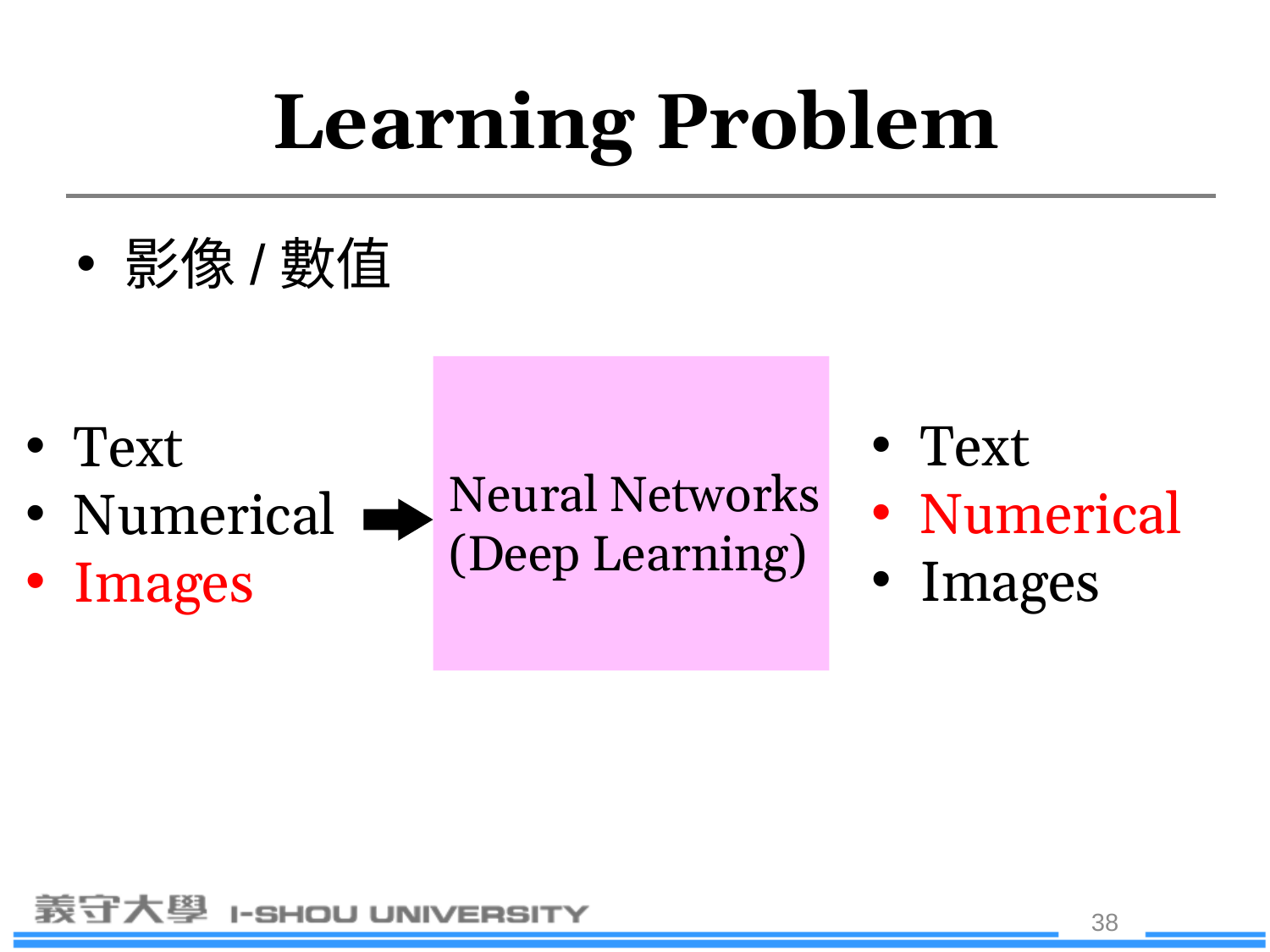

# Learning Problem
影像/數值

Text
Numerical
Images
Text
Numerical
Images
Neural Networks
(Deep Learning)